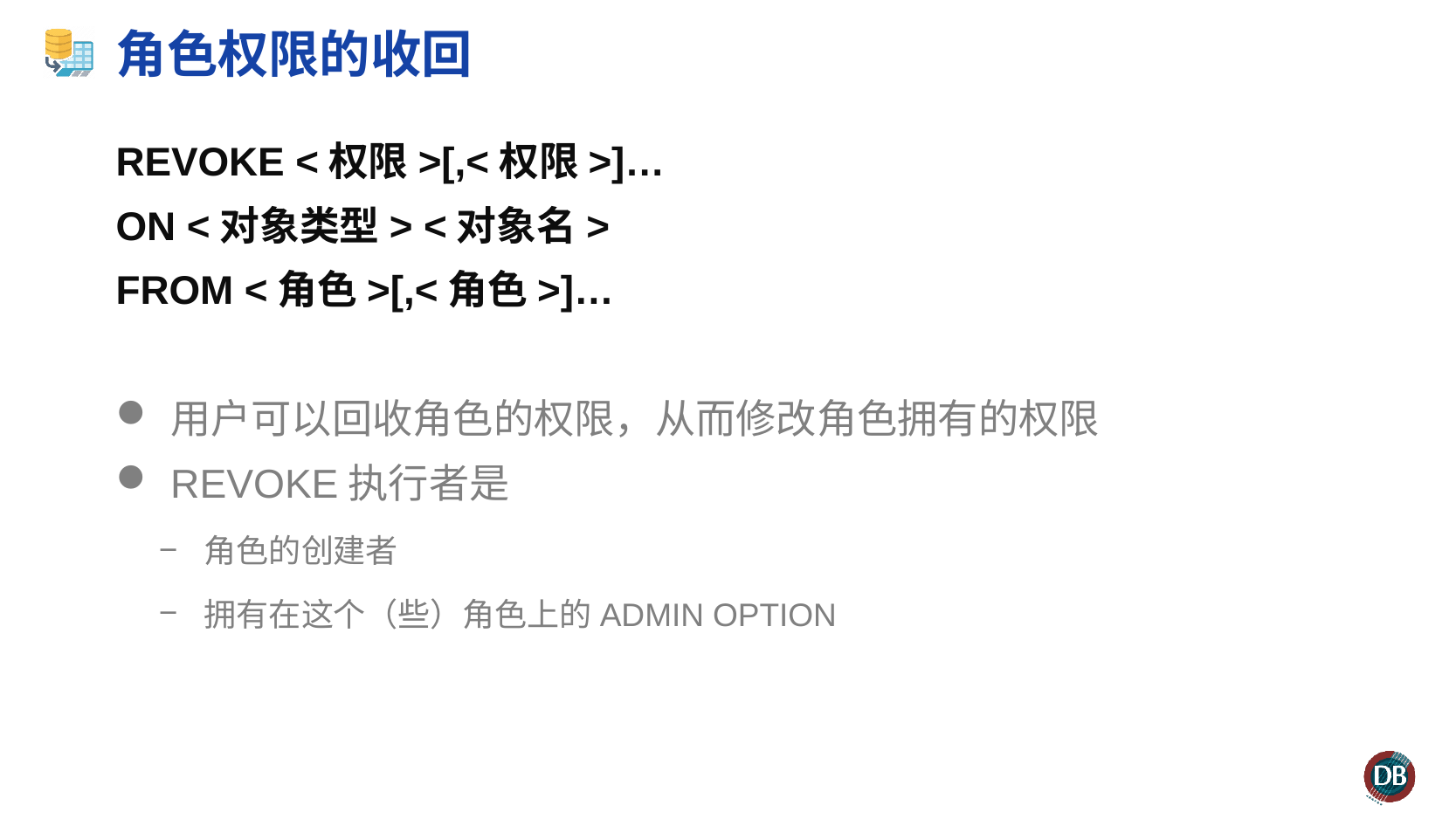

# 角色权限的收回
REVOKE <权限>[,<权限>]…
ON <对象类型> <对象名>
FROM <角色>[,<角色>]…

用户可以回收角色的权限，从而修改角色拥有的权限
REVOKE执行者是
角色的创建者
拥有在这个（些）角色上的ADMIN OPTION